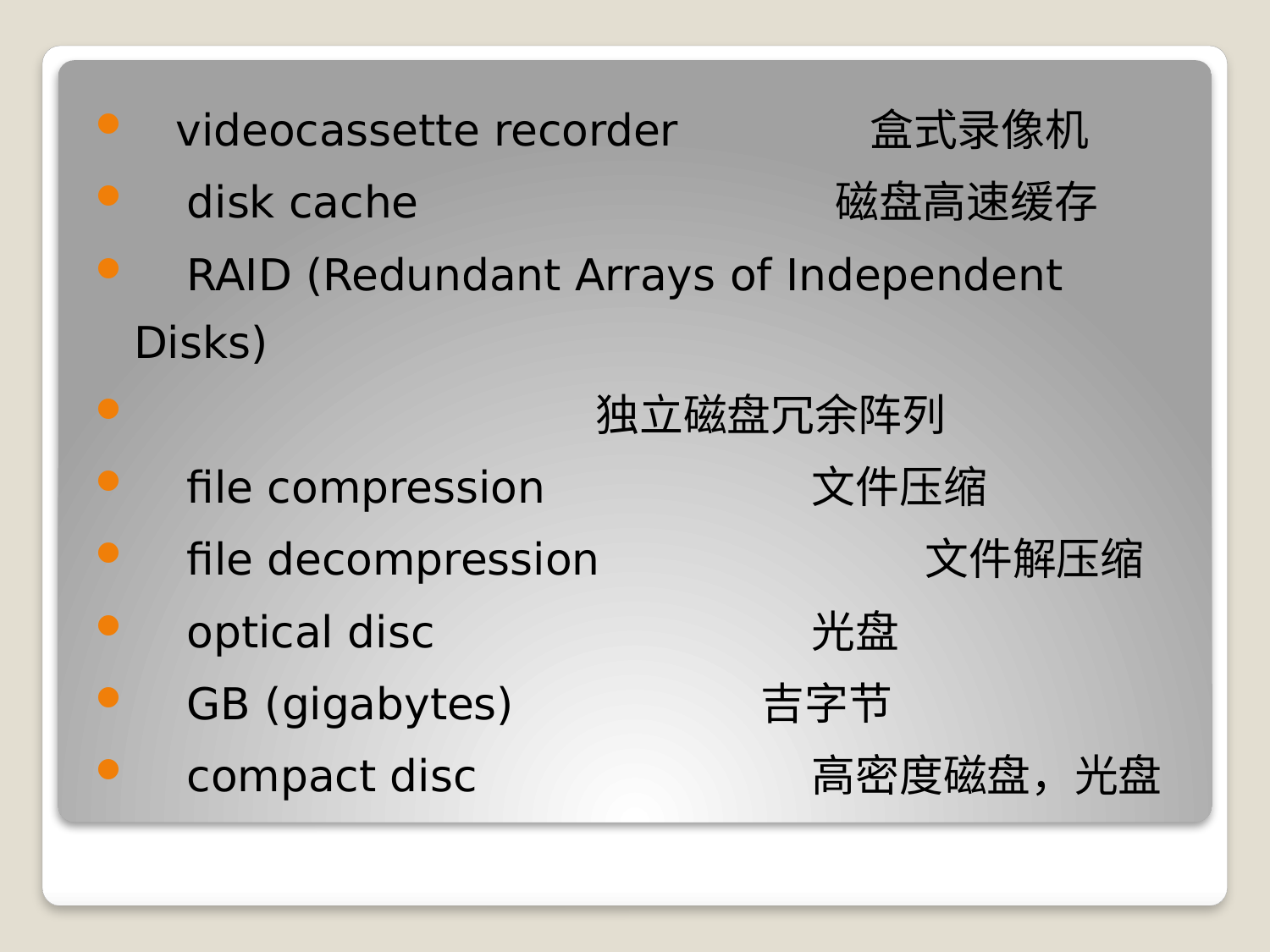

videocassette recorder             盒式录像机
　disk cache                     	 磁盘高速缓存
　RAID (Redundant Arrays of Independent Disks)
　　                               	 独立磁盘冗余阵列
　file compression                  	文件压缩
　file decompression                	文件解压缩
　optical disc                      	光盘
　GB (gigabytes)                 吉字节
　compact disc                 	高密度磁盘，光盘